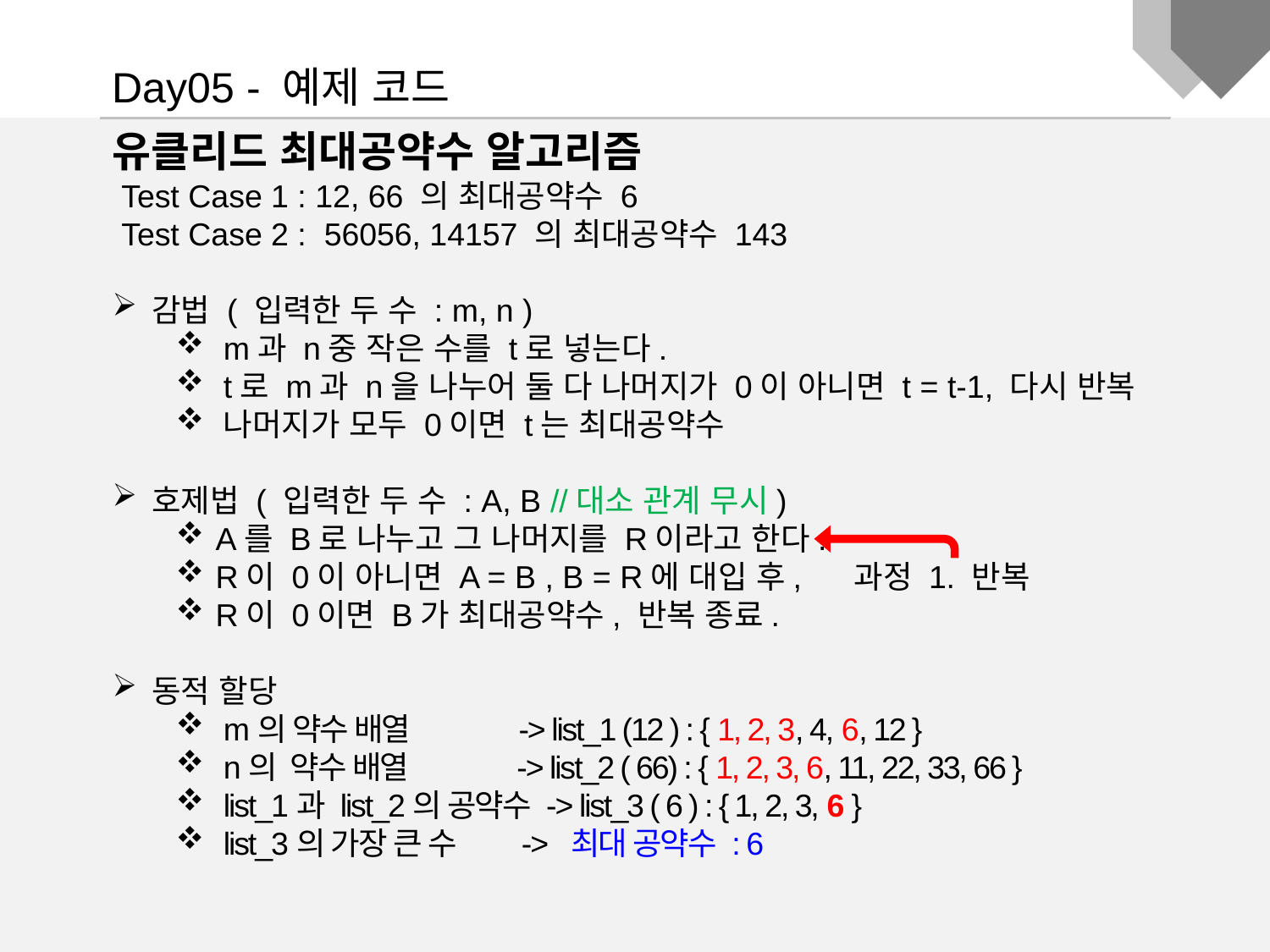

Day05 - 예제 코드
유클리드 최대공약수 알고리즘
 Test Case 1 : 12, 66 의 최대공약수 6
 Test Case 2 :  56056, 14157 의 최대공약수 143

감법 ( 입력한 두 수 : m, n )
m과 n중 작은 수를 t로 넣는다.
t로 m과 n을 나누어 둘 다 나머지가 0이 아니면 t = t-1, 다시 반복
나머지가 모두 0이면 t는 최대공약수

호제법 ( 입력한 두 수 : A, B //대소 관계 무시)
A를 B로 나누고 그 나머지를 R이라고 한다.
R이 0이 아니면 A = B , B = R에 대입 후,     과정 1. 반복
R이 0이면 B가 최대공약수, 반복 종료.

동적 할당
m의 약수 배열              -> list_1 (12 ) : { 1, 2, 3, 4, 6, 12 }
n의  약수 배열              -> list_2 ( 66) : { 1, 2, 3, 6, 11, 22, 33, 66 }
list_1과 list_2의 공약수 -> list_3 ( 6 ) : { 1, 2, 3, 6 }
list_3의 가장 큰 수        ->  최대 공약수 : 6